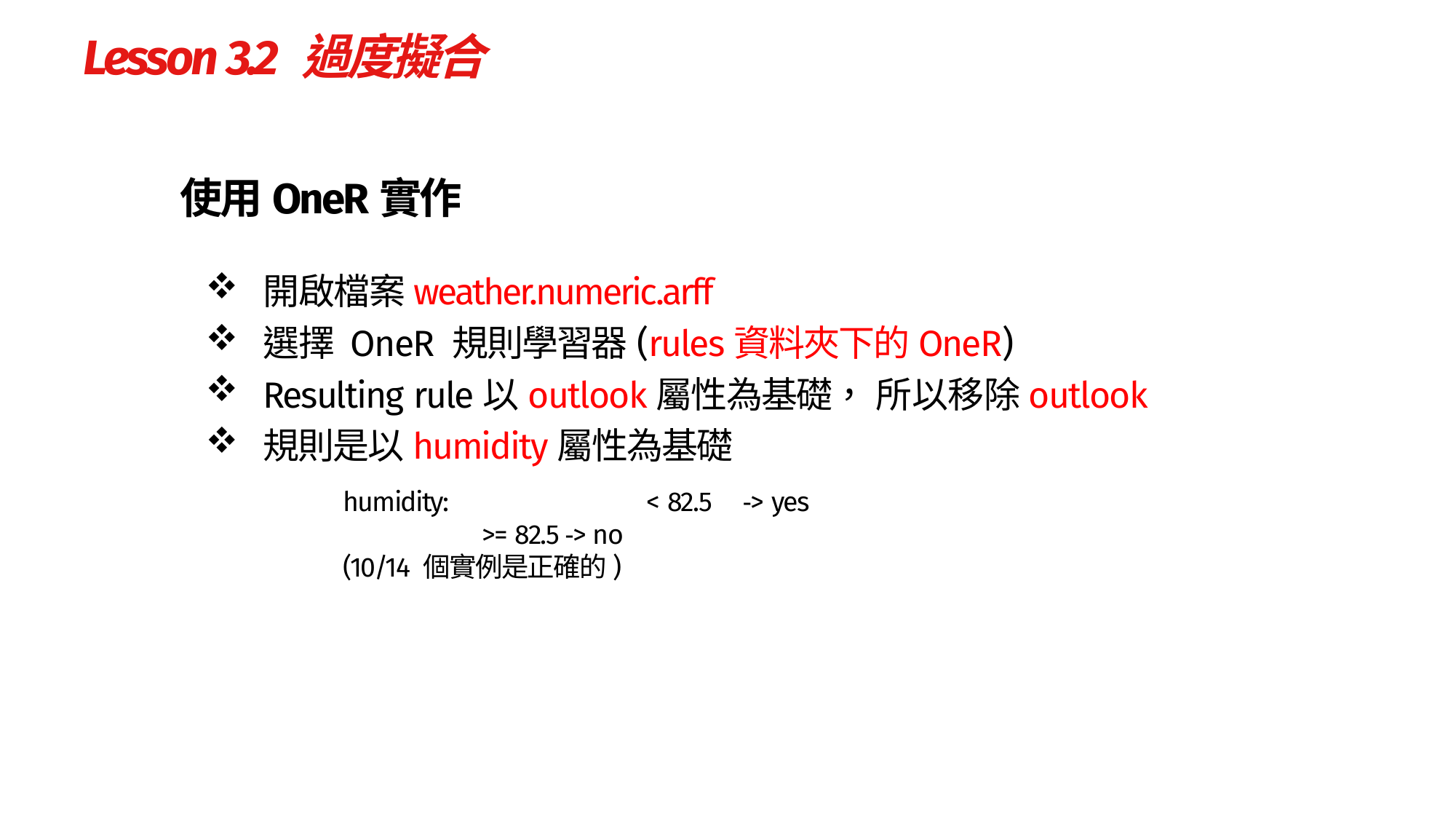

# Lesson 3.2 過度擬合
使用OneR實作

開啟檔案weather.numeric.arff
選擇 OneR 規則學習器(rules資料夾下的OneR)
Resulting rule以outlook屬性為基礎， 所以移除outlook
規則是以humidity屬性為基礎
humidity:	< 82.5	‐> yes
>= 82.5 ‐> no  (10/14 個實例是正確的)